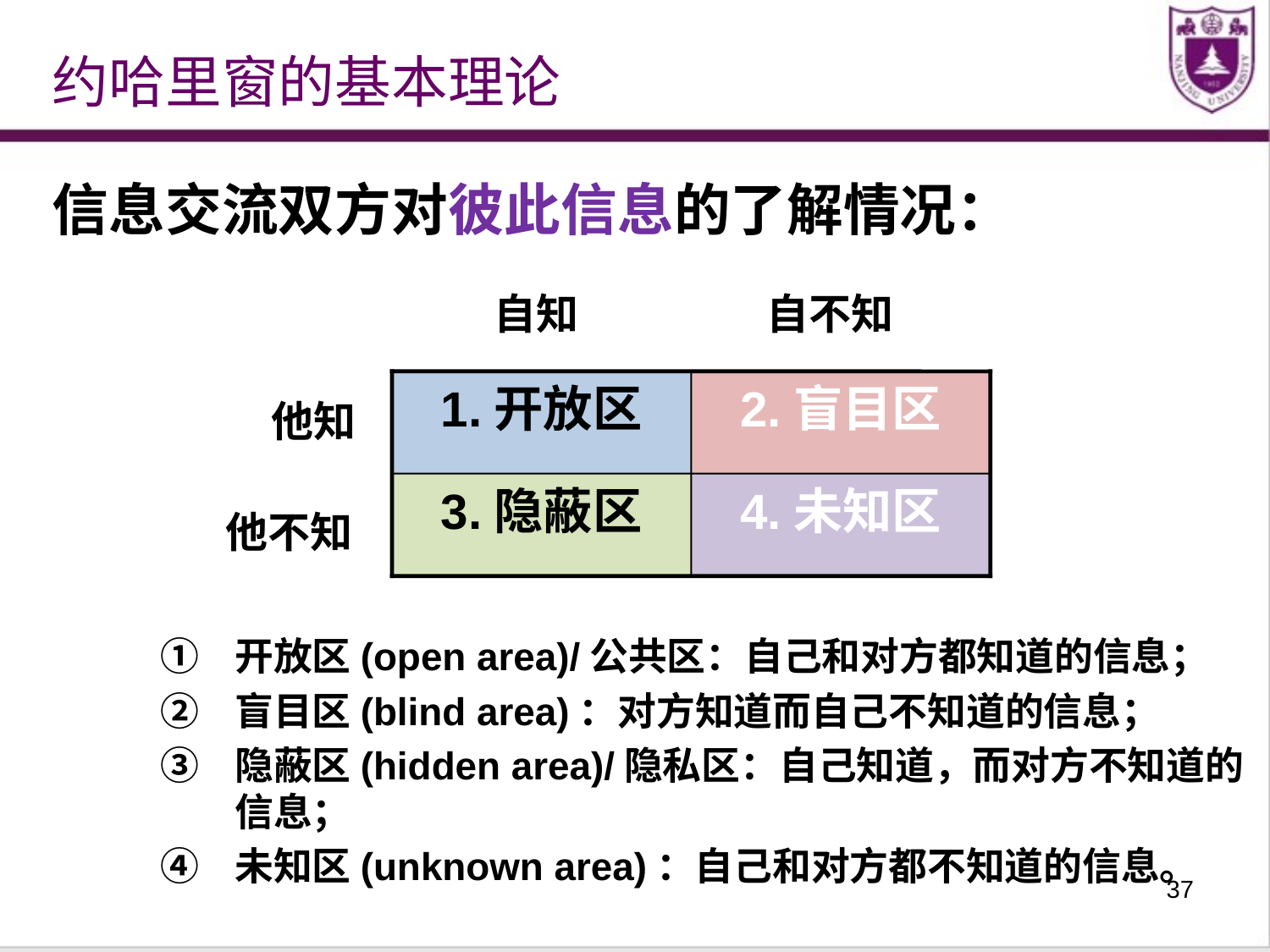

约哈里窗的基本理论

信息交流双方对彼此信息的了解情况：
自知
自不知
1.开放区

2.盲目区

他知
3.隐蔽区

4.未知区
他不知

开放区(open area)/公共区：自己和对方都知道的信息；
盲目区(blind area)：对方知道而自己不知道的信息；
隐蔽区(hidden area)/隐私区：自己知道，而对方不知道的信息；
未知区(unknown area)：自己和对方都不知道的信息。
37